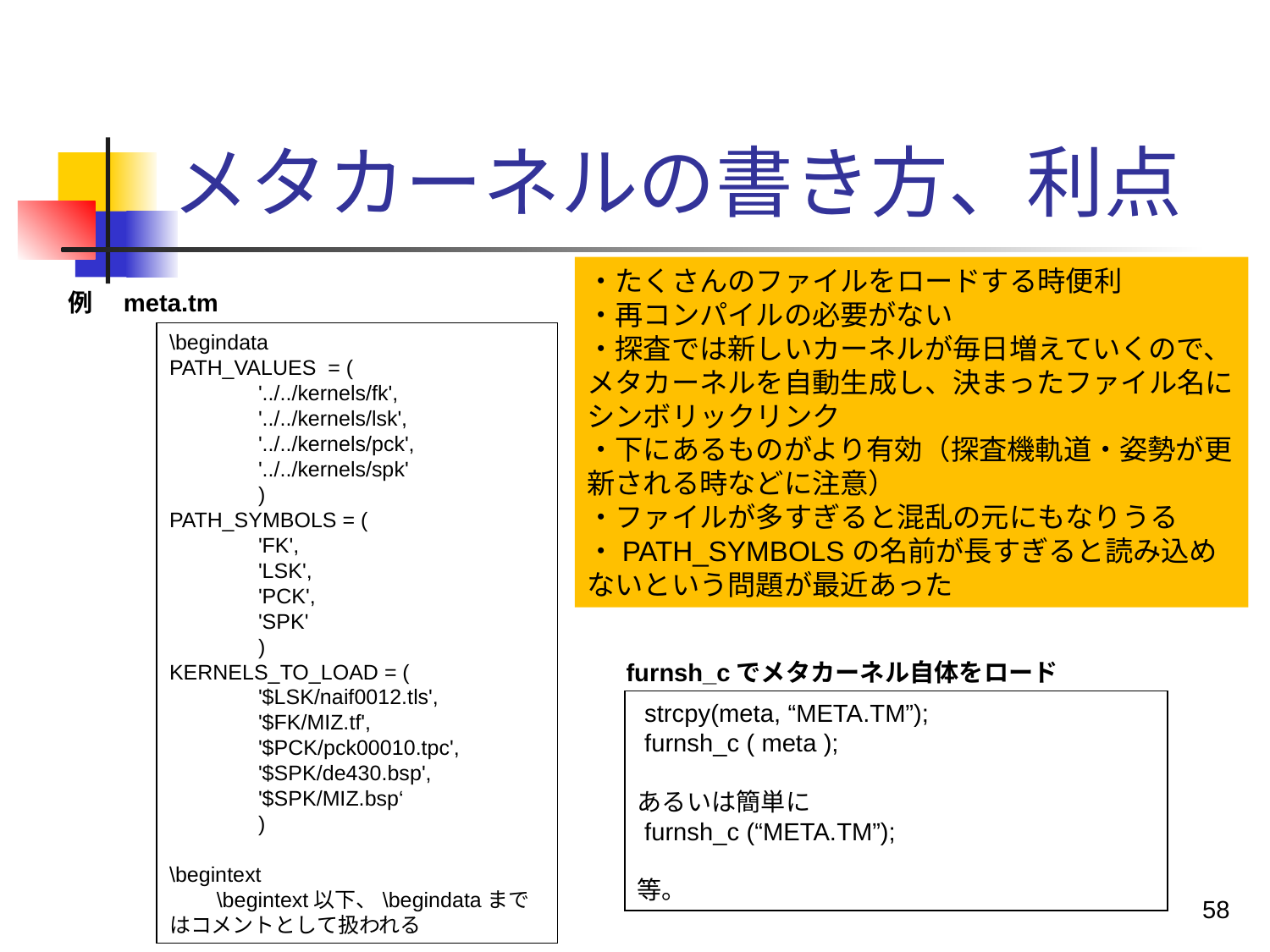

# メタカーネルの書き方、利点
・たくさんのファイルをロードする時便利
・再コンパイルの必要がない
・探査では新しいカーネルが毎日増えていくので、メタカーネルを自動生成し、決まったファイル名にシンボリックリンク
・下にあるものがより有効（探査機軌道・姿勢が更新される時などに注意）
・ファイルが多すぎると混乱の元にもなりうる
・PATH_SYMBOLSの名前が長すぎると読み込めないという問題が最近あった
例　meta.tm
\begindata
PATH_VALUES  = (
               '../../kernels/fk',
               '../../kernels/lsk',
               '../../kernels/pck',
               '../../kernels/spk'
               )
PATH_SYMBOLS = (
               'FK',
               'LSK',
               'PCK',
               'SPK'
               )
KERNELS_TO_LOAD = (
               '$LSK/naif0012.tls',
               '$FK/MIZ.tf',
               '$PCK/pck00010.tpc',
               '$SPK/de430.bsp',
               '$SPK/MIZ.bsp‘
               )

\begintext
　　\begintext以下、\begindataまではコメントとして扱われる
furnsh_cでメタカーネル自体をロード
 strcpy(meta, “META.TM”);
 furnsh_c ( meta );

あるいは簡単に
 furnsh_c (“META.TM”);

等。
58